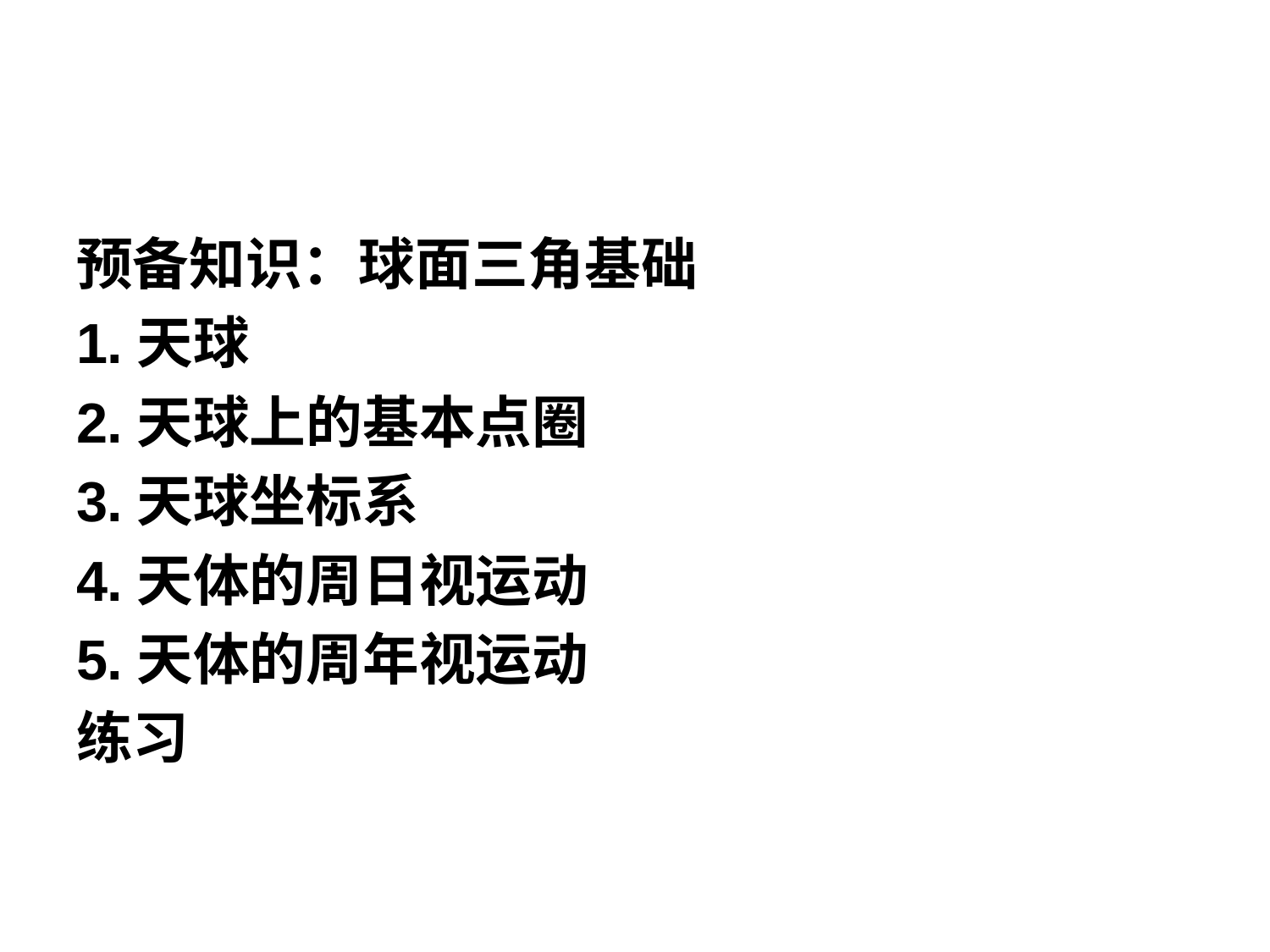

预备知识：球面三角基础
1.天球
2.天球上的基本点圈
3.天球坐标系
4.天体的周日视运动
5.天体的周年视运动
练习